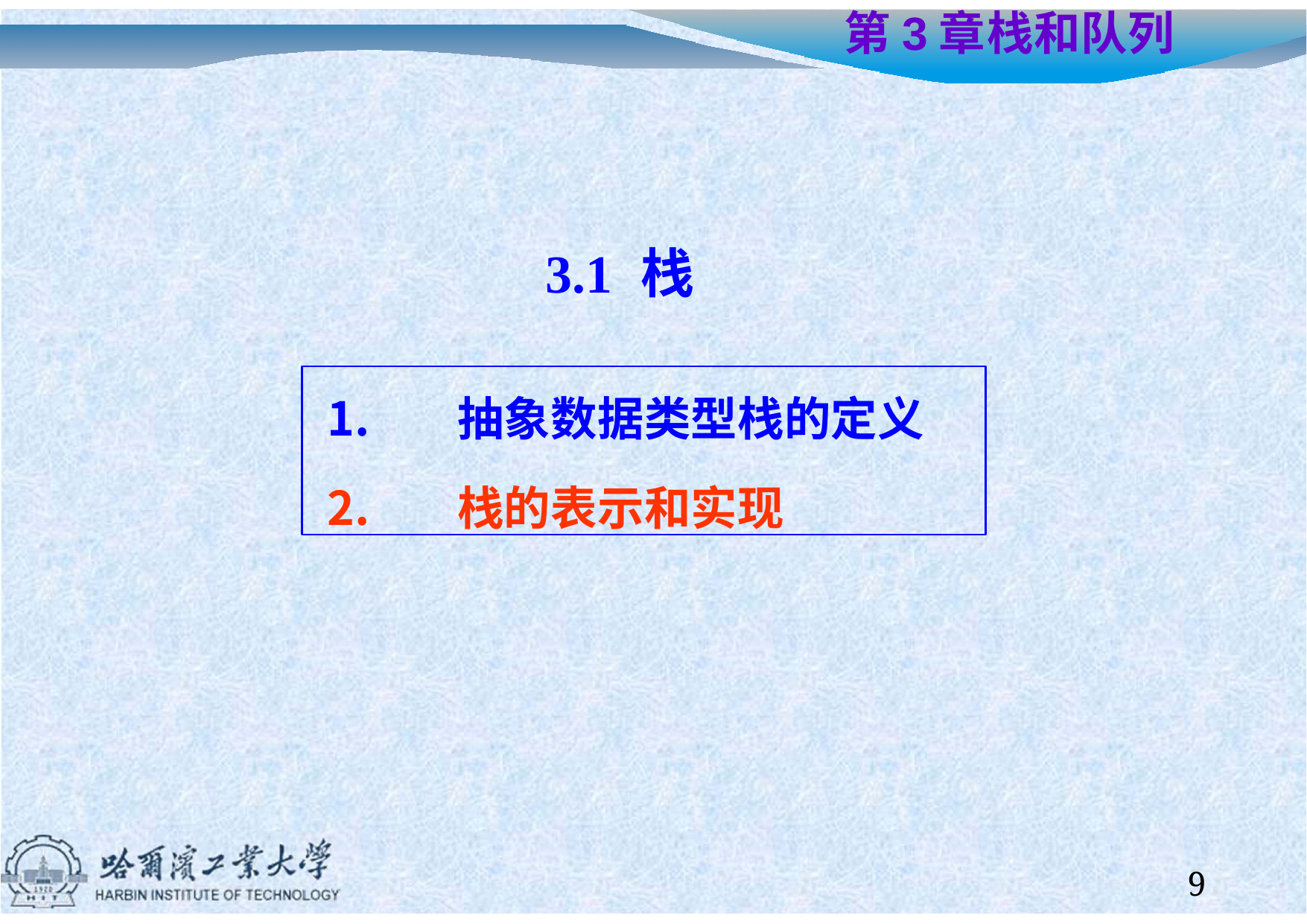

# 第3章	栈和队列

3.1	栈
抽象数据类型栈的定义
栈的表示和实现

9